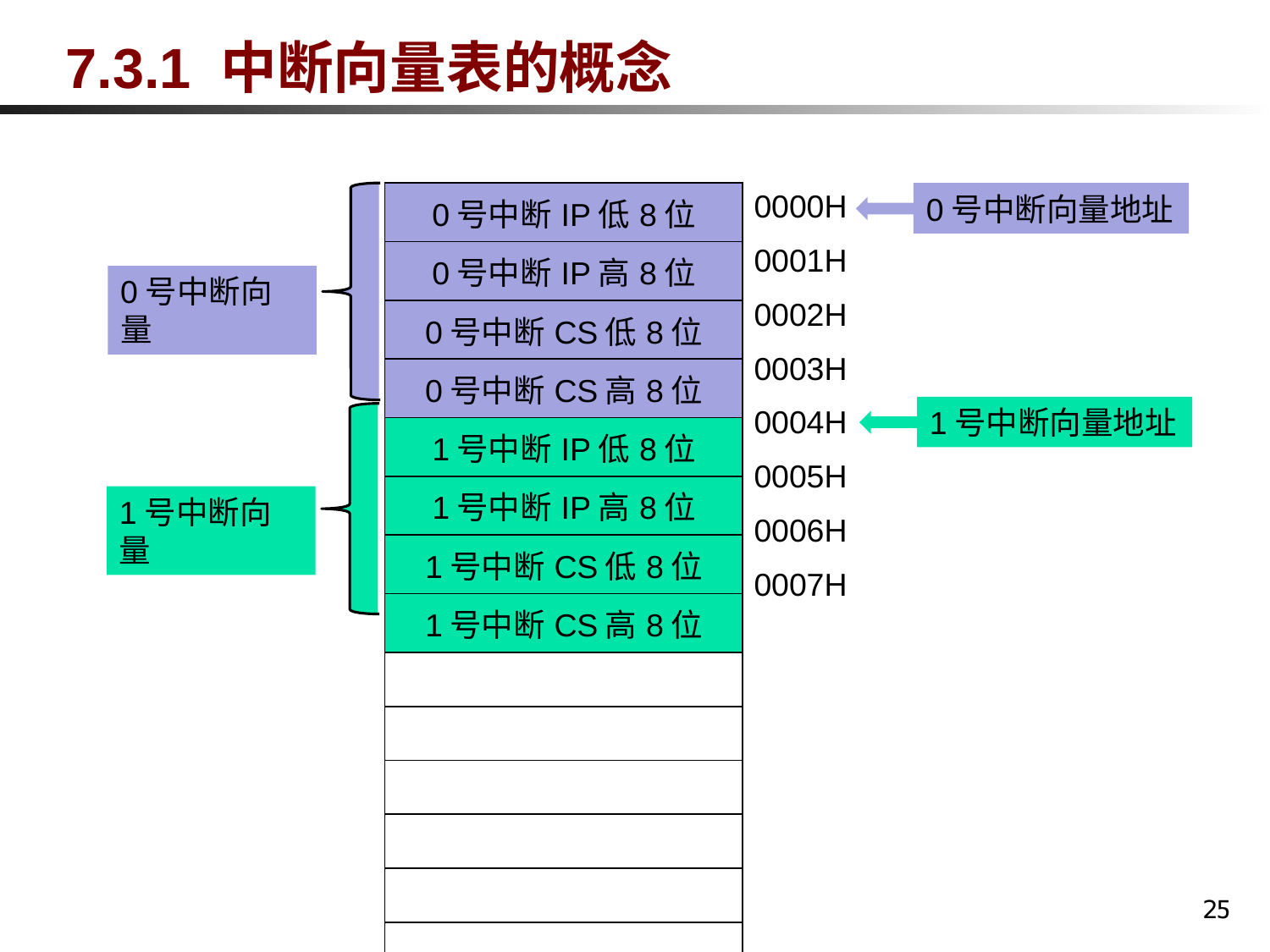

# 7.3.1 中断向量表的概念

| 0000H |
| --- |
| 0001H |
| 0002H |
| 0003H |
| 0004H |
| 0005H |
| 0006H |
| 0007H |
|  |
|  |
|  |
|  |
0号中断向量地址
| 0号中断IP低8位 |
| --- |
| 0号中断IP高8位 |
| 0号中断CS低8位 |
| 0号中断CS高8位 |
| 1号中断IP低8位 |
| 1号中断IP高8位 |
| 1号中断CS低8位 |
| 1号中断CS高8位 |
|  |
|  |
|  |
|  |
|  |
|  |
|  |

0号中断向量
1号中断向量地址

1号中断向量
25